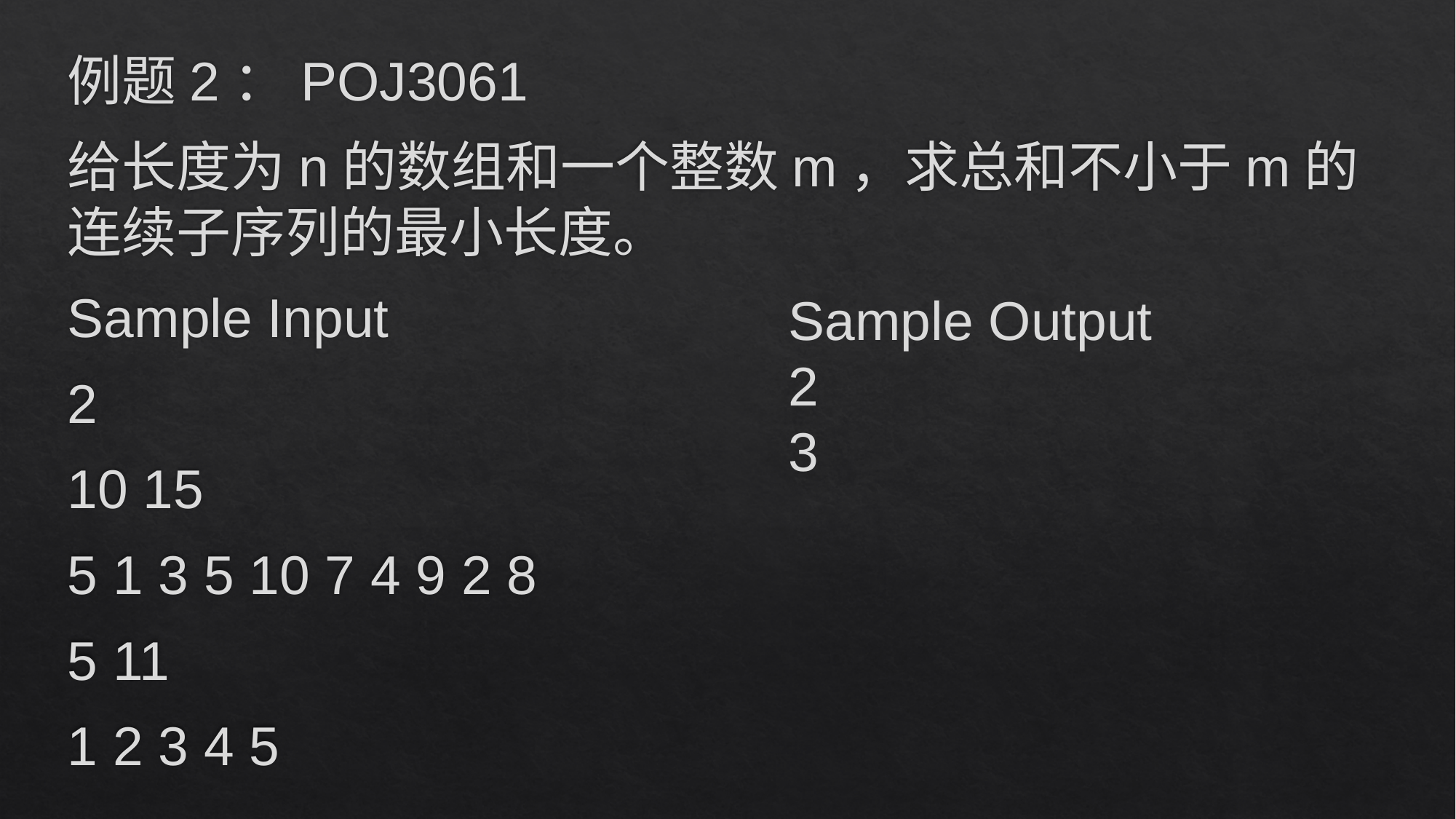

例题2：POJ3061
给长度为n的数组和一个整数m，求总和不小于m的连续子序列的最小长度。
Sample Input
2
10 15
5 1 3 5 10 7 4 9 2 8
5 11
1 2 3 4 5
Sample Output
2
3